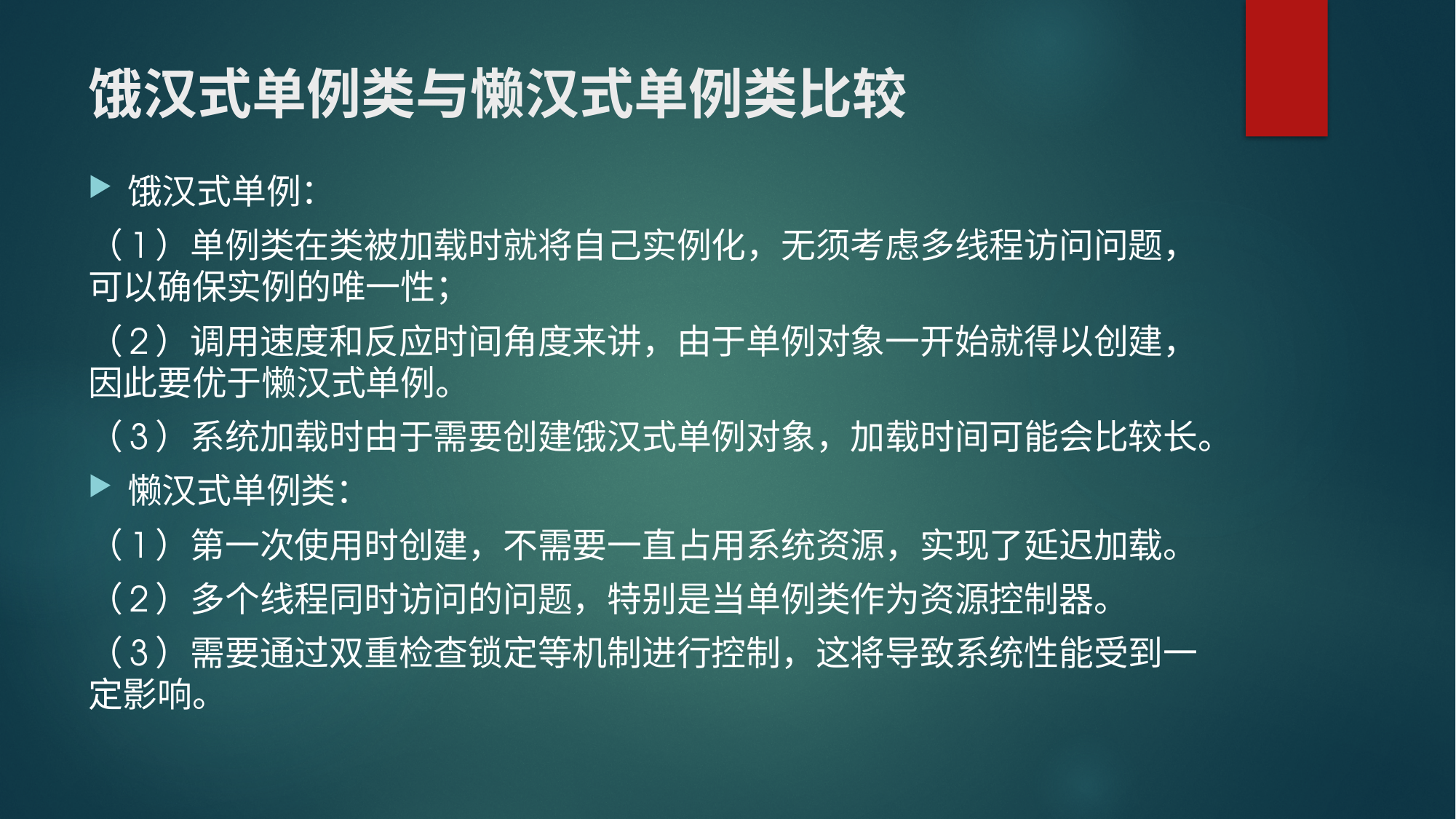

# 饿汉式单例类与懒汉式单例类比较
饿汉式单例：
（1）单例类在类被加载时就将自己实例化，无须考虑多线程访问问题，可以确保实例的唯一性；
（2）调用速度和反应时间角度来讲，由于单例对象一开始就得以创建，因此要优于懒汉式单例。
（3）系统加载时由于需要创建饿汉式单例对象，加载时间可能会比较长。
懒汉式单例类：
（1）第一次使用时创建，不需要一直占用系统资源，实现了延迟加载。
（2）多个线程同时访问的问题，特别是当单例类作为资源控制器。
（3）需要通过双重检查锁定等机制进行控制，这将导致系统性能受到一定影响。